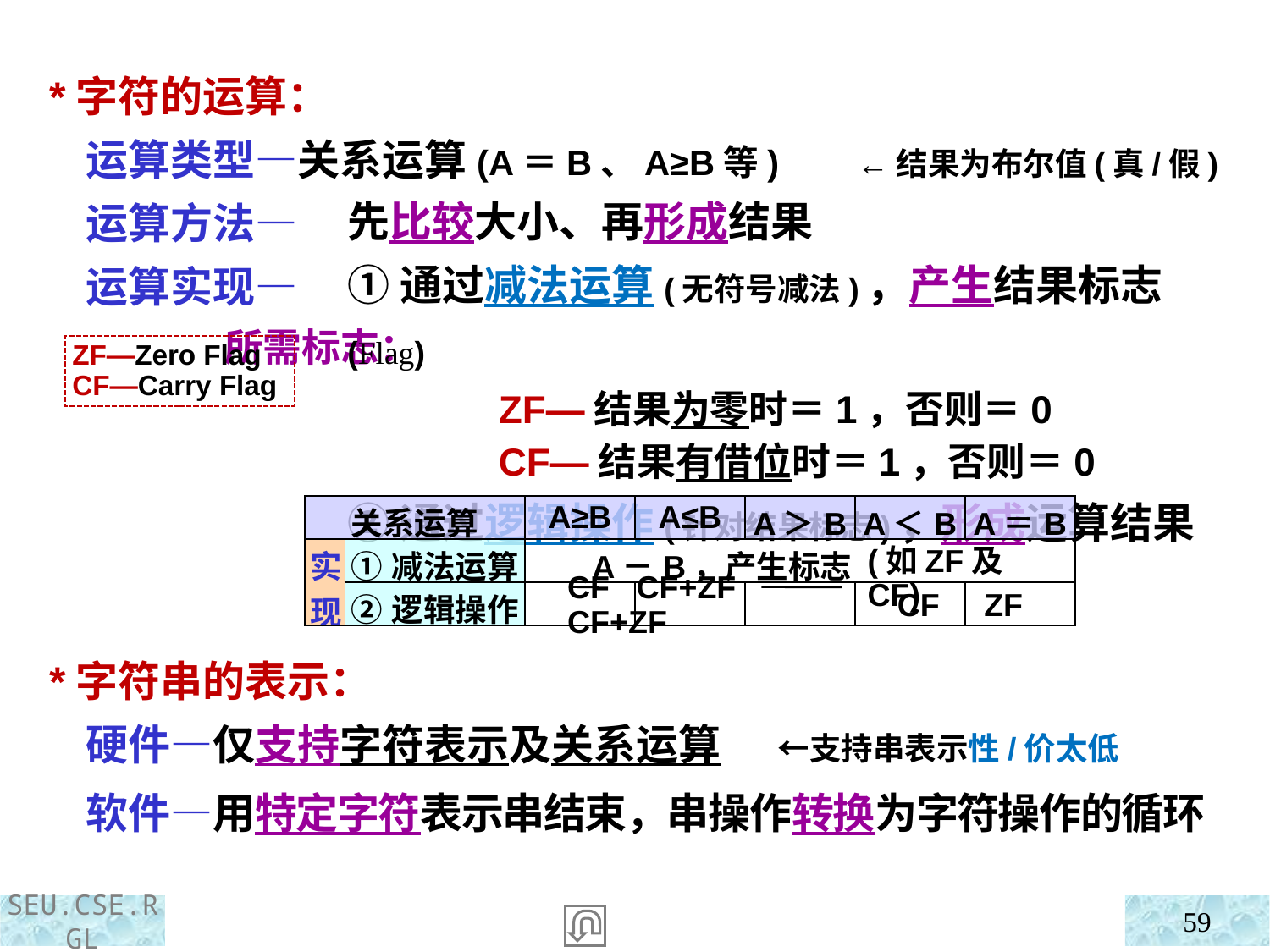

*字符的运算：
    运算类型—关系运算(A＝B、A≥B等)        ←结果为布尔值(真/假)
    运算方法—
    运算实现—
                    所需标志：
先比较大小、再形成结果
①通过减法运算(无符号减法)，产生结果标志(Flag)
              ZF—结果为零时＝1，否则＝0
              CF—结果有借位时＝1，否则＝0
②通过逻辑操作(针对结果标志)，形成运算结果
ZF—Zero Flag
CF—Carry Flag
| 关系运算 |  | A≥B | A≤B | A＞B | A＜B | A＝B |
| --- | --- | --- | --- | --- | --- | --- |
| 实现 | ①减法运算 | A－B，产生标志 |  |  |  |  |
|  | ②逻辑操作 |  |  |  |  |  |
(如ZF及CF)
CF     ZF
CF   CF+ZF  CF+ZF
 *字符串的表示：
    硬件—仅支持字符表示及关系运算      ←支持串表示性/价太低
    软件—用特定字符表示串结束，串操作转换为字符操作的循环
59